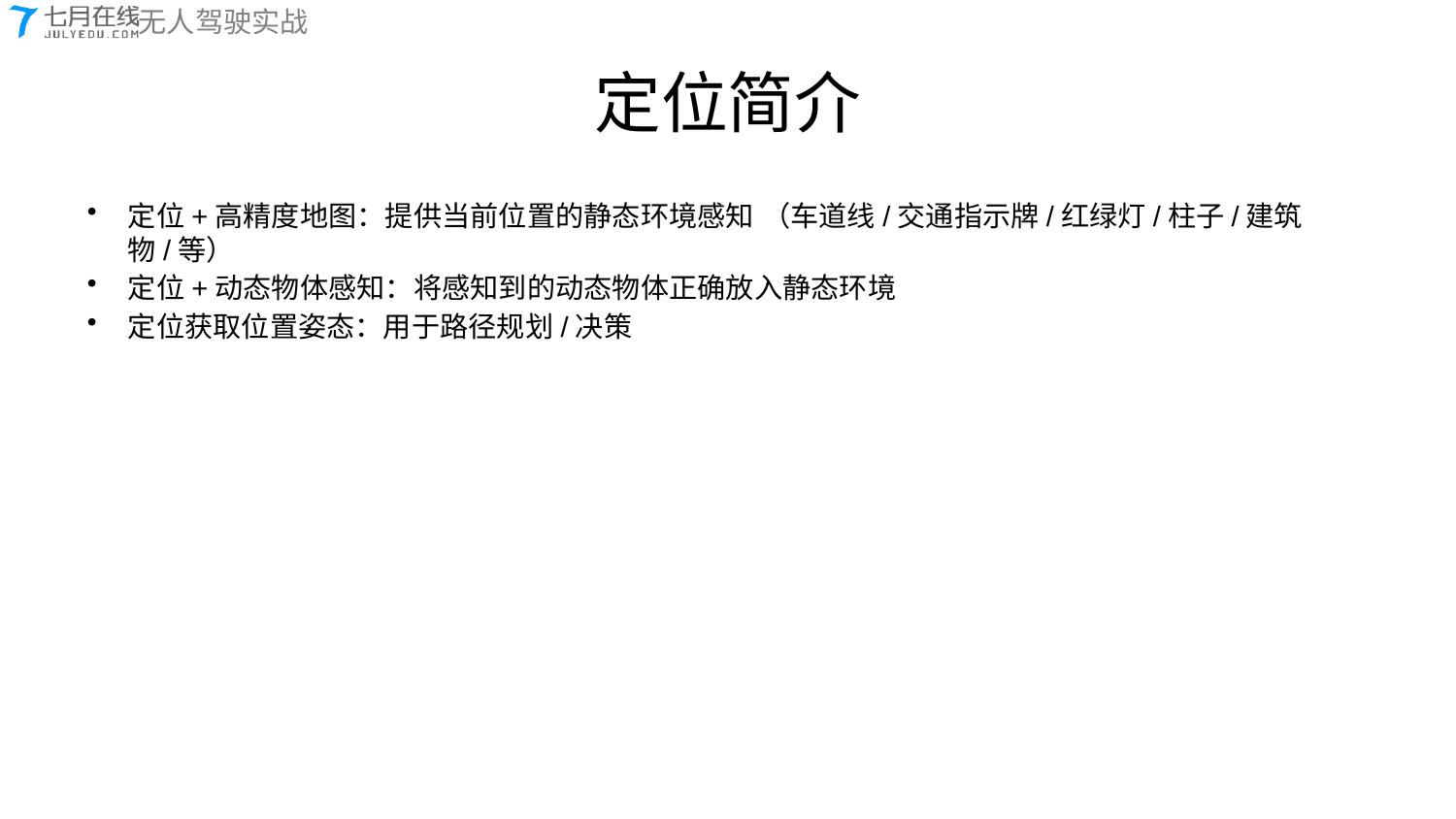

# 定位简介
定位+高精度地图：提供当前位置的静态环境感知 （车道线/交通指示牌/红绿灯/柱子/建筑物/等）
定位+动态物体感知：将感知到的动态物体正确放入静态环境
定位获取位置姿态：用于路径规划/决策